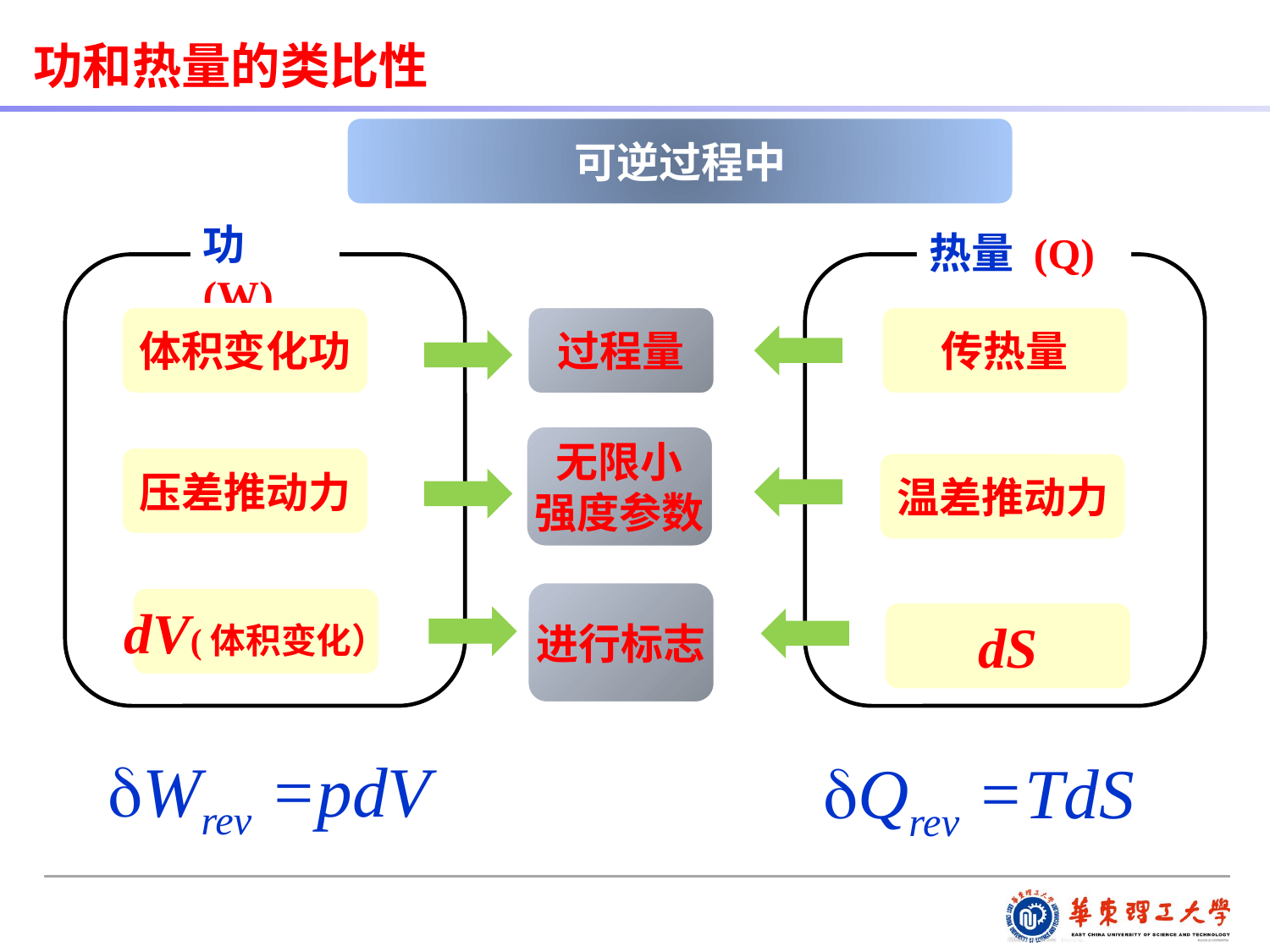

功和热量的类比性
可逆过程中
功 (W)
热量 (Q)

体积变化功

过程量
传热量

无限小
强度参数
压差推动力

温差推动力

进行标志
dV(体积变化）

δWrev =pdV
?

dS
δQrev =TdS